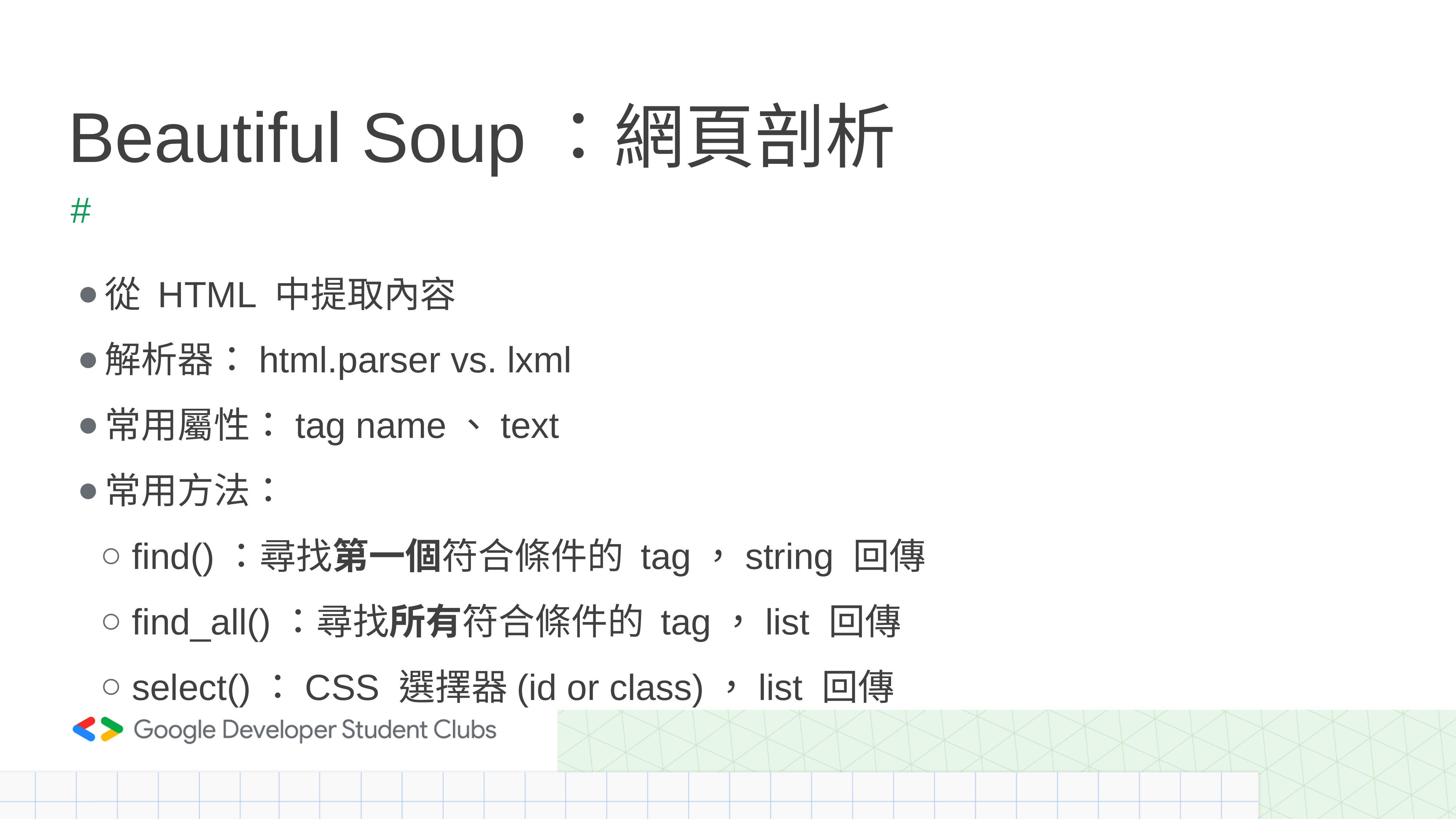

# Beautiful Soup：網頁剖析
#
從 HTML 中提取內容
解析器：html.parser vs. lxml
常用屬性：tag name、text
常用方法：
find()：尋找第一個符合條件的 tag，string 回傳
find_all()：尋找所有符合條件的 tag，list 回傳
select()：CSS 選擇器(id or class)，list 回傳